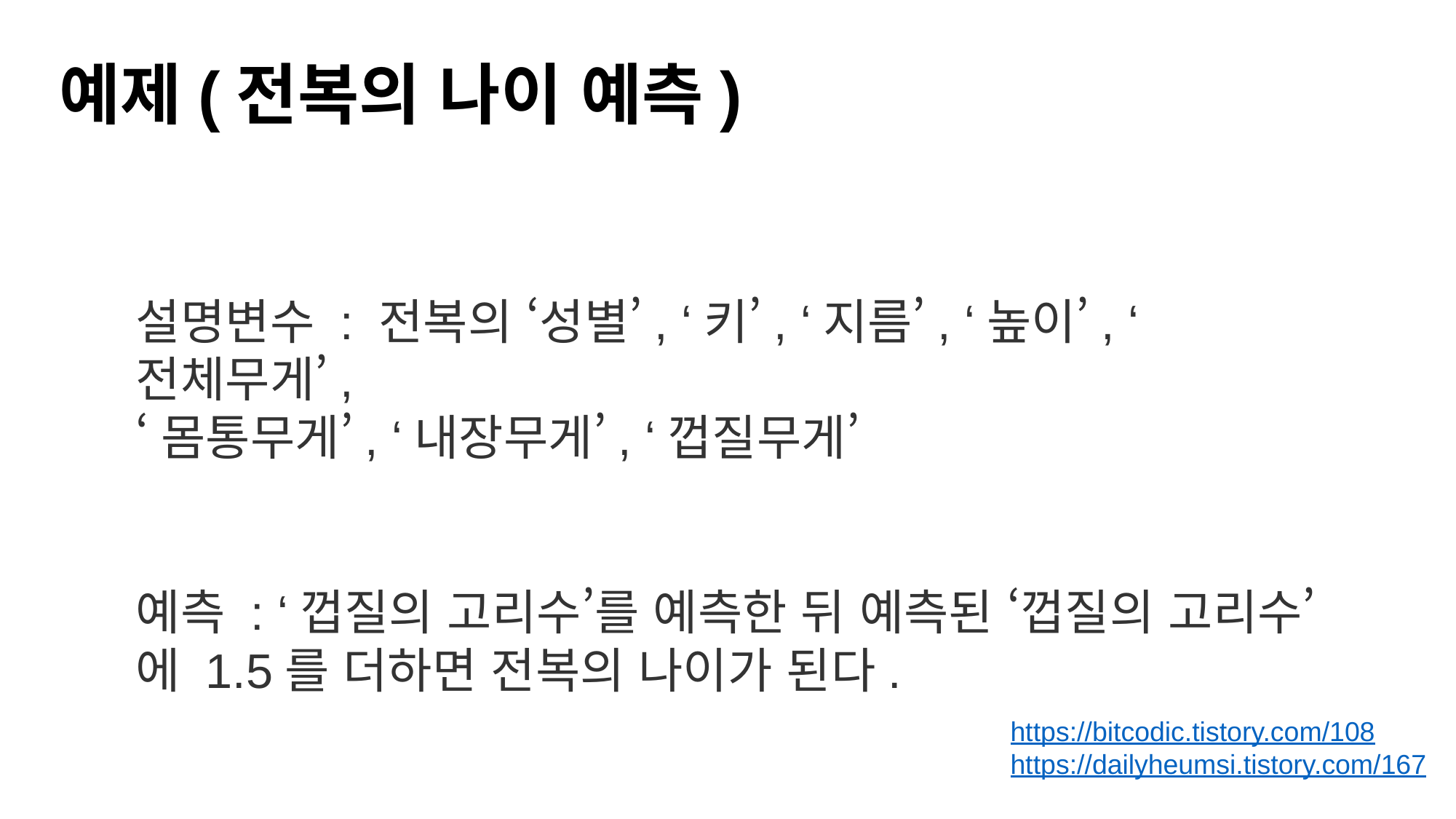

예제(전복의 나이 예측)
설명변수 : 전복의 ‘성별’, ‘키’, ‘지름’, ‘높이’, ‘전체무게’,
‘몸통무게’, ‘내장무게’, ‘껍질무게’

예측 : ‘껍질의 고리수’를 예측한 뒤 예측된 ‘껍질의 고리수’에 1.5를 더하면 전복의 나이가 된다.
https://bitcodic.tistory.com/108
https://dailyheumsi.tistory.com/167